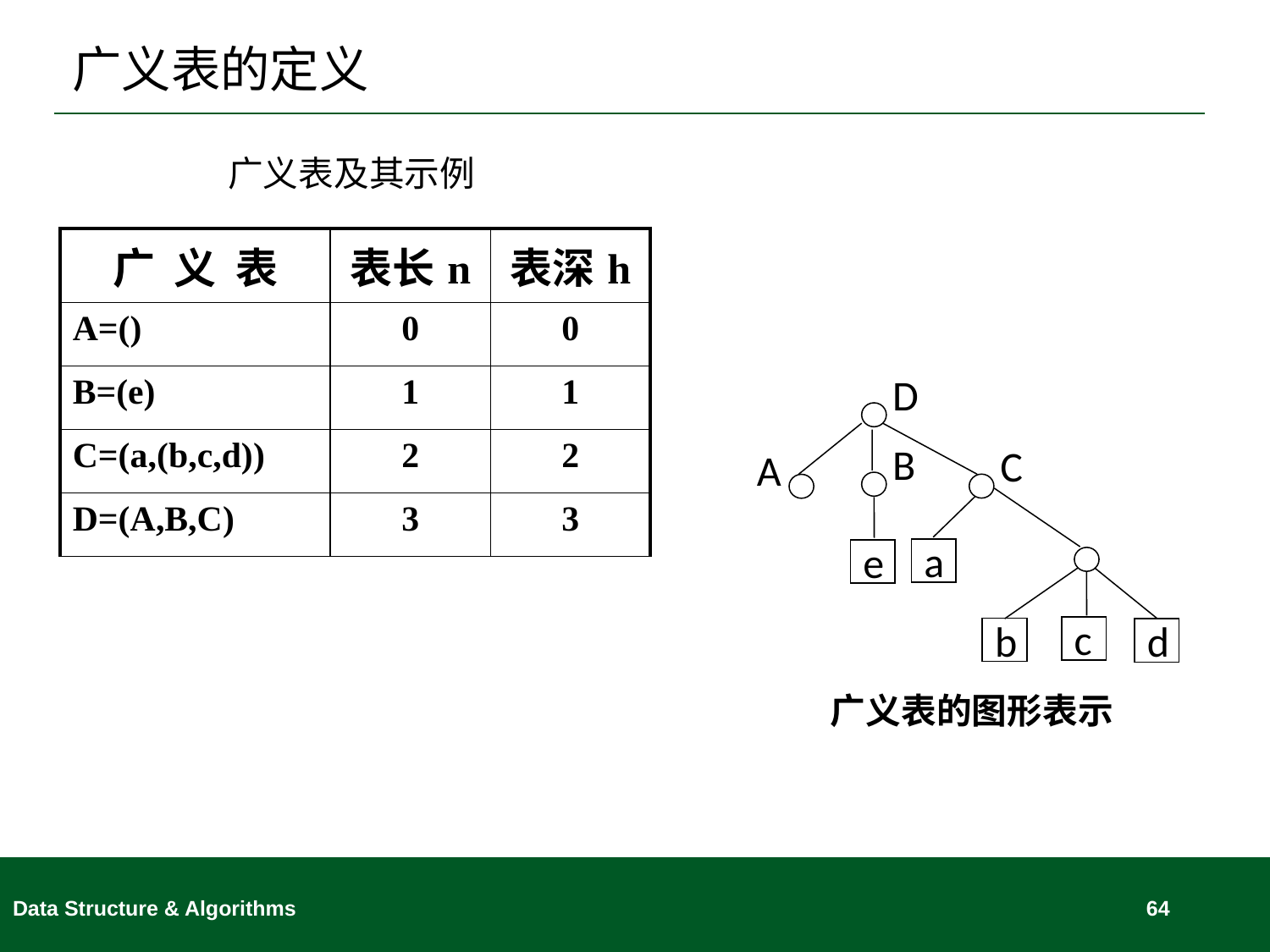

# 广义表的定义
广义表及其示例
| 广 义 表 | 表长n | 表深h |
| --- | --- | --- |
| A=() | 0 | 0 |
| B=(e) | 1 | 1 |
| C=(a,(b,c,d)) | 2 | 2 |
| D=(A,B,C) | 3 | 3 |
D

B

C

A

a
e

c
b
d
广义表的图形表示
Data Structure & Algorithms
64